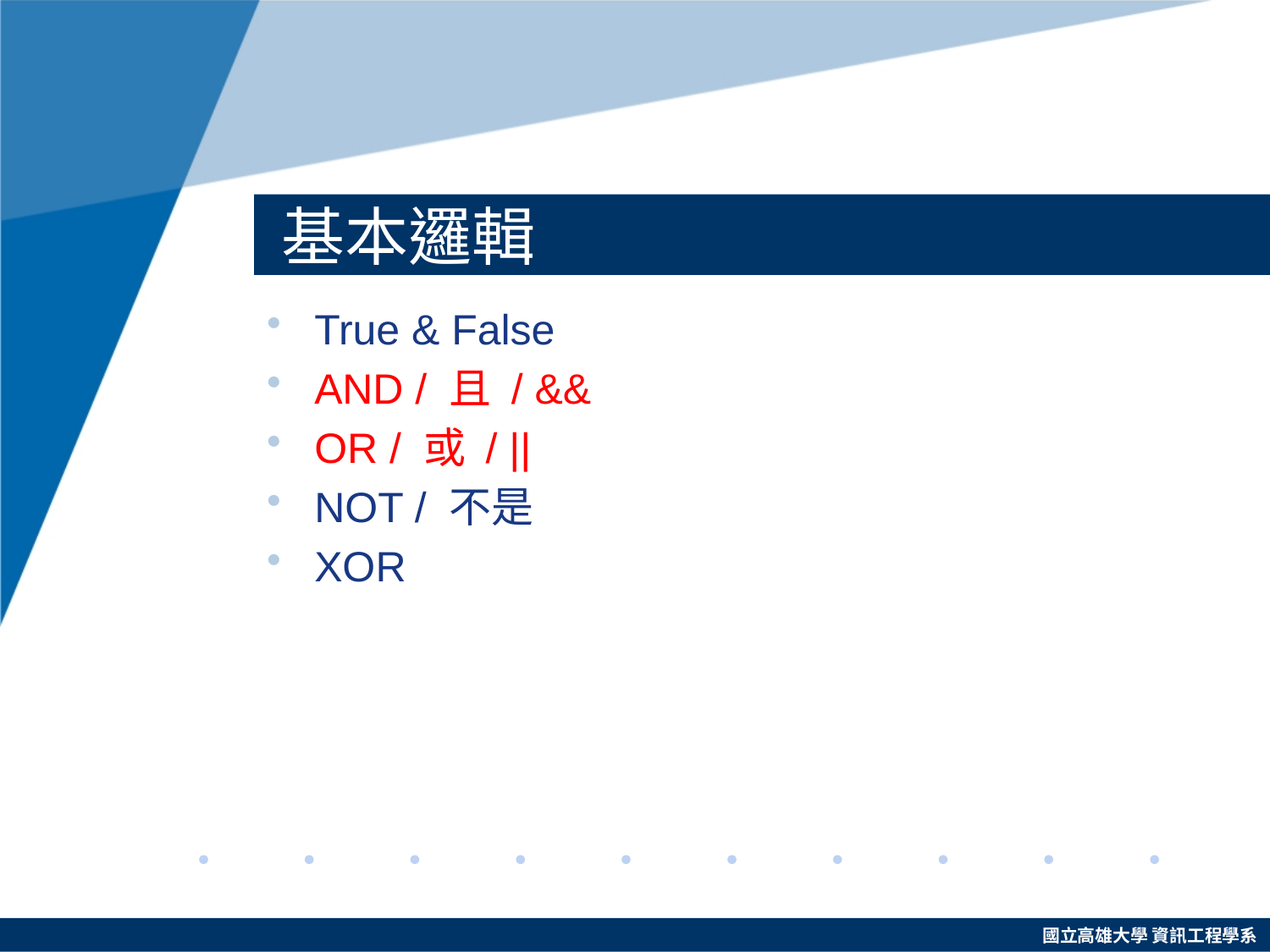

# 基本邏輯
True & False
AND / 且 / &&
OR / 或 / ||
NOT / 不是
XOR